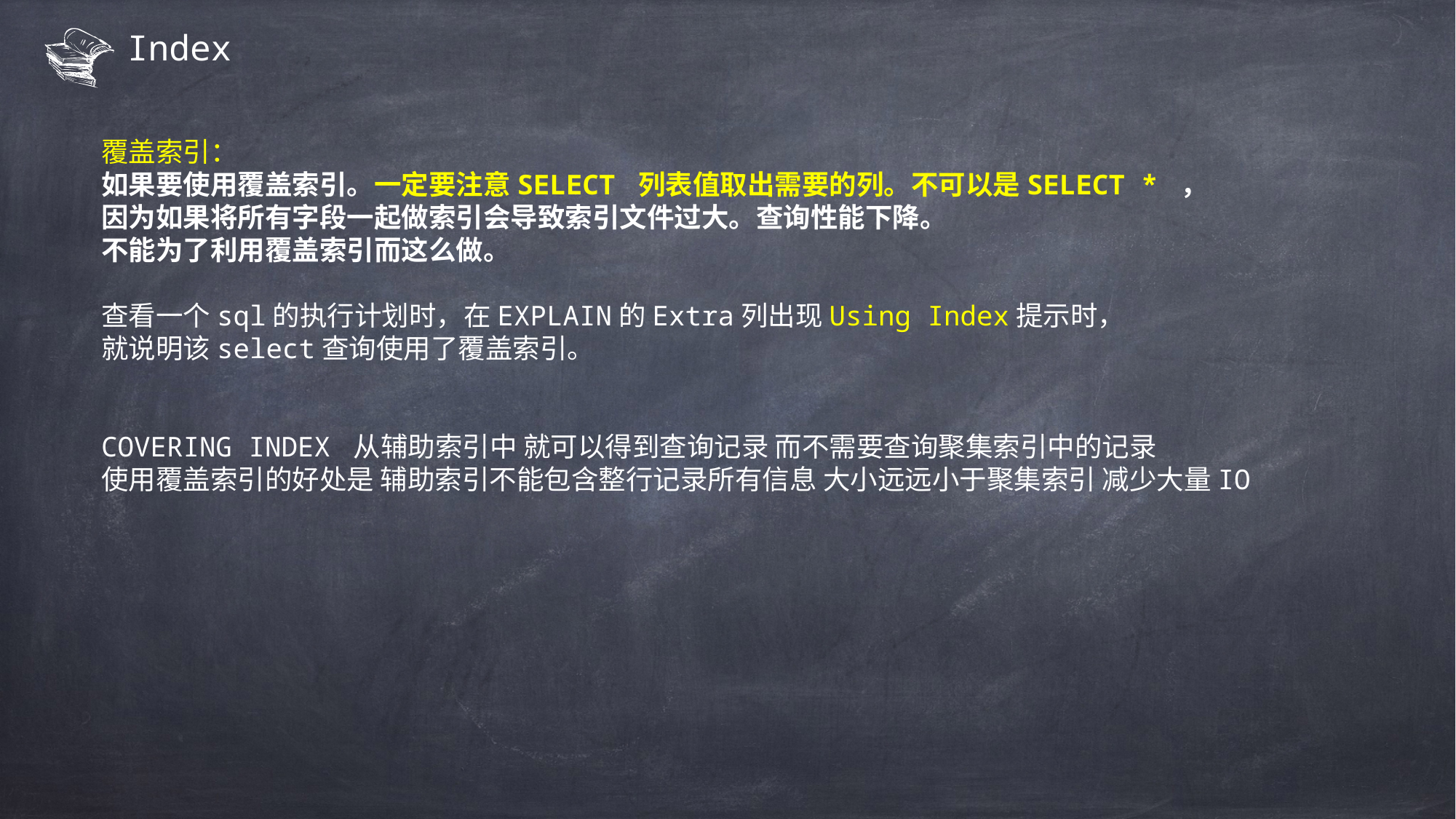

# Index

覆盖索引：
如果要使用覆盖索引。一定要注意SELECT 列表值取出需要的列。不可以是SELECT * ，
因为如果将所有字段一起做索引会导致索引文件过大。查询性能下降。
不能为了利用覆盖索引而这么做。

查看一个sql的执行计划时，在EXPLAIN的Extra列出现Using Index提示时，
就说明该select查询使用了覆盖索引。

COVERING INDEX 从辅助索引中 就可以得到查询记录 而不需要查询聚集索引中的记录
使用覆盖索引的好处是 辅助索引不能包含整行记录所有信息 大小远远小于聚集索引 减少大量IO